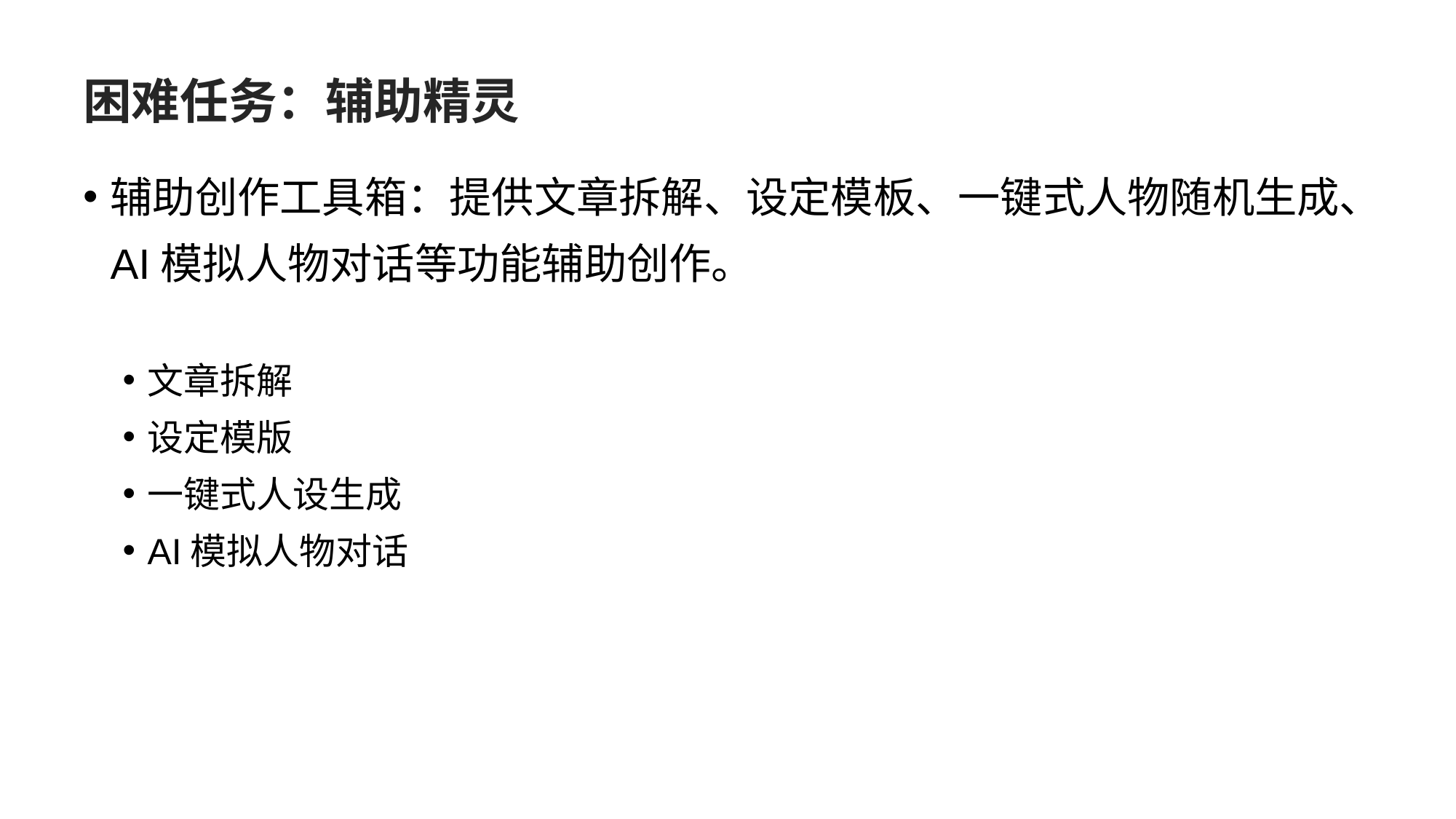

# 困难任务：辅助精灵
辅助创作工具箱：提供文章拆解、设定模板、一键式人物随机生成、AI模拟人物对话等功能辅助创作。

文章拆解
设定模版
一键式人设生成
AI模拟人物对话